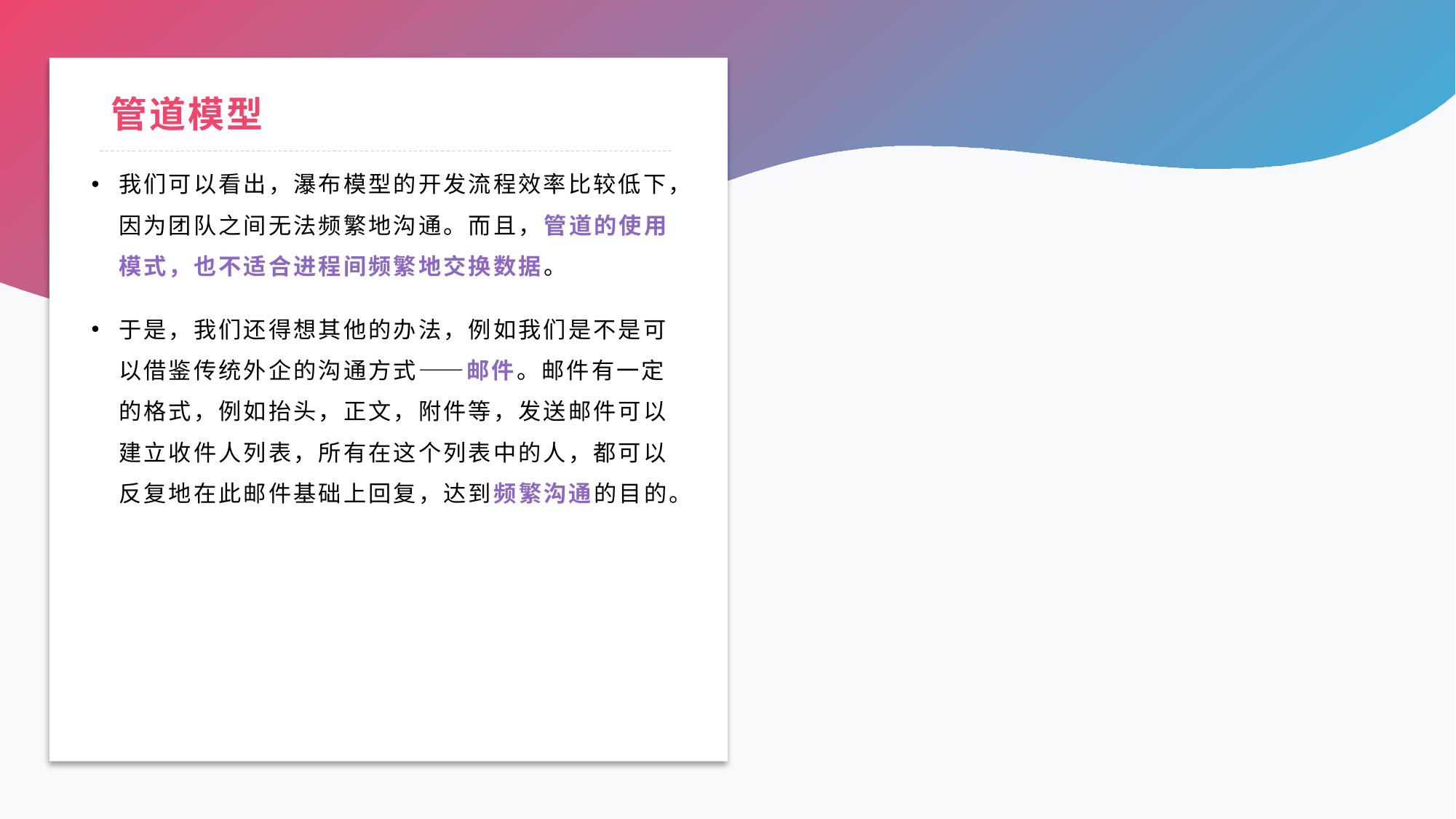

# 管道模型
我们可以看出，瀑布模型的开发流程效率比较低下，因为团队之间无法频繁地沟通。而且，管道的使用模式，也不适合进程间频繁地交换数据。
于是，我们还得想其他的办法，例如我们是不是可以借鉴传统外企的沟通方式——邮件。邮件有一定的格式，例如抬头，正文，附件等，发送邮件可以建立收件人列表，所有在这个列表中的人，都可以反复地在此邮件基础上回复，达到频繁沟通的目的。